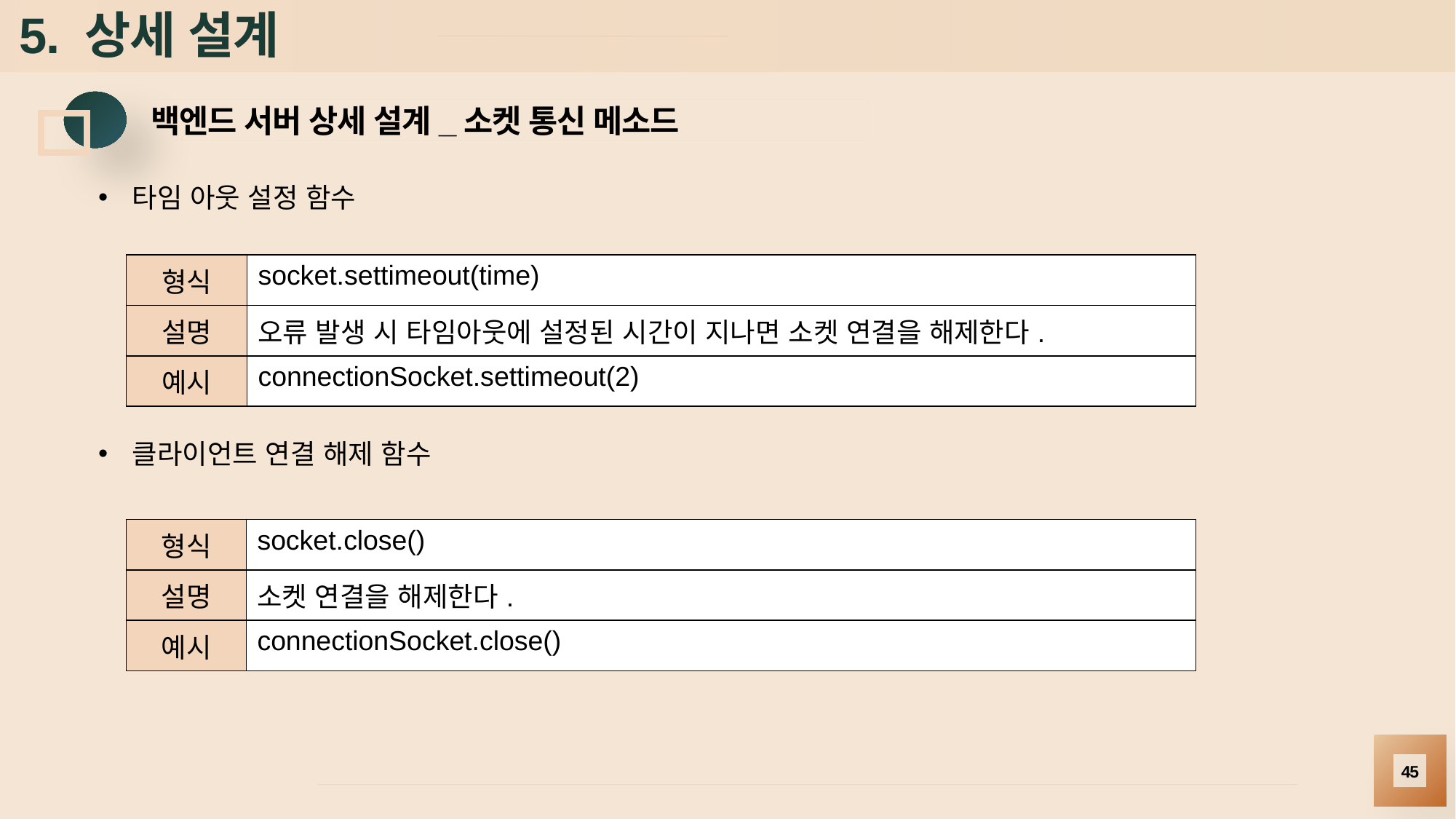

# 5. 상세 설계

백엔드 서버 상세 설계_소켓 통신 메소드

타임 아웃 설정 함수
| 형식 | socket.settimeout(time) |
| --- | --- |
| 설명 | 오류 발생 시 타임아웃에 설정된 시간이 지나면 소켓 연결을 해제한다. |
| 예시 | connectionSocket.settimeout(2) |
클라이언트 연결 해제 함수
| 형식 | socket.close() |
| --- | --- |
| 설명 | 소켓 연결을 해제한다. |
| 예시 | connectionSocket.close() |
45